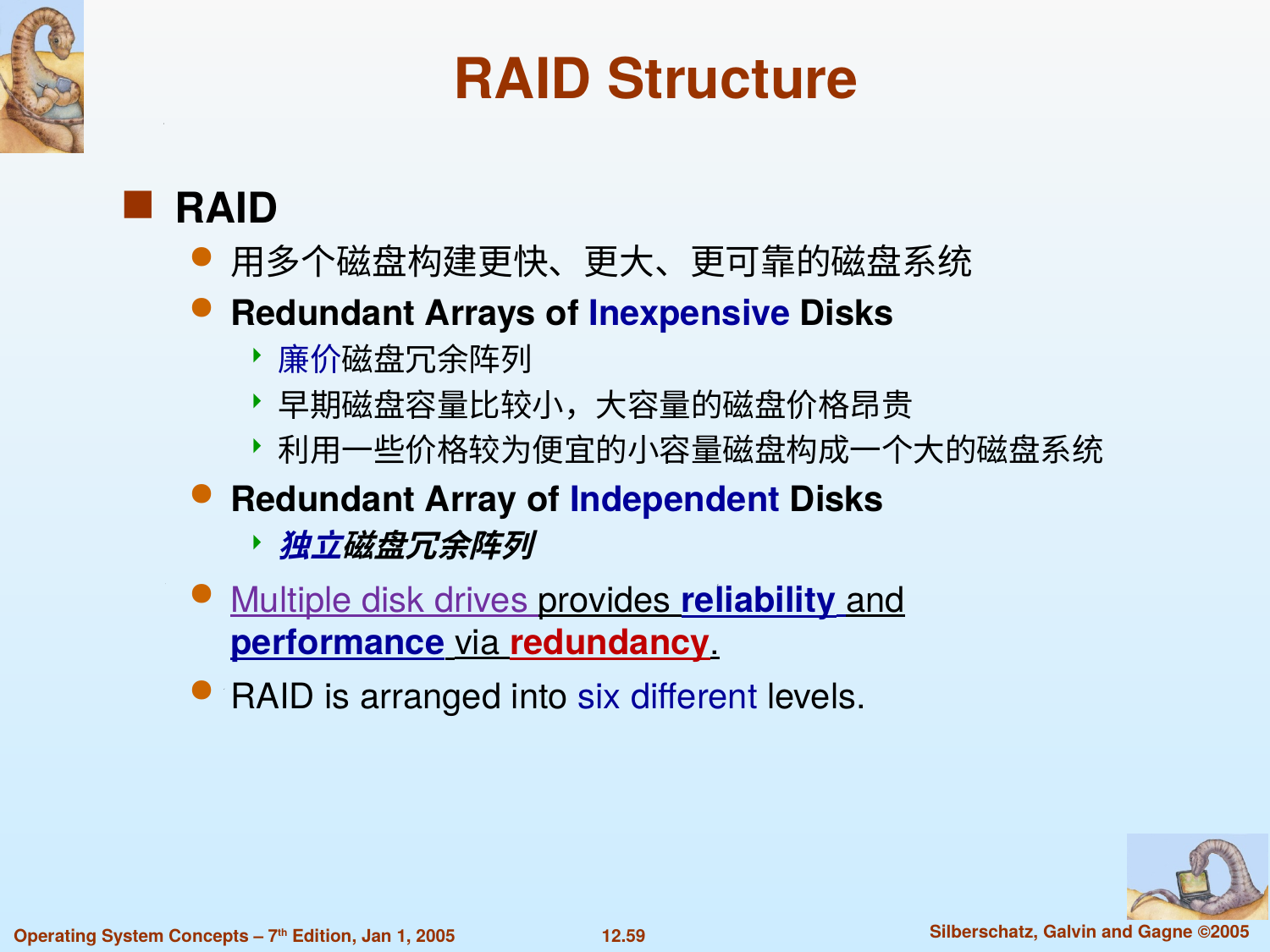

# RAID Structure
RAID
用多个磁盘构建更快、更大、更可靠的磁盘系统
Redundant Arrays of Inexpensive Disks
廉价磁盘冗余阵列
早期磁盘容量比较小，大容量的磁盘价格昂贵
利用一些价格较为便宜的小容量磁盘构成一个大的磁盘系统
Redundant Array of Independent Disks
独立磁盘冗余阵列
Multiple disk drives provides reliability and performance via redundancy.
RAID is arranged into six different levels.